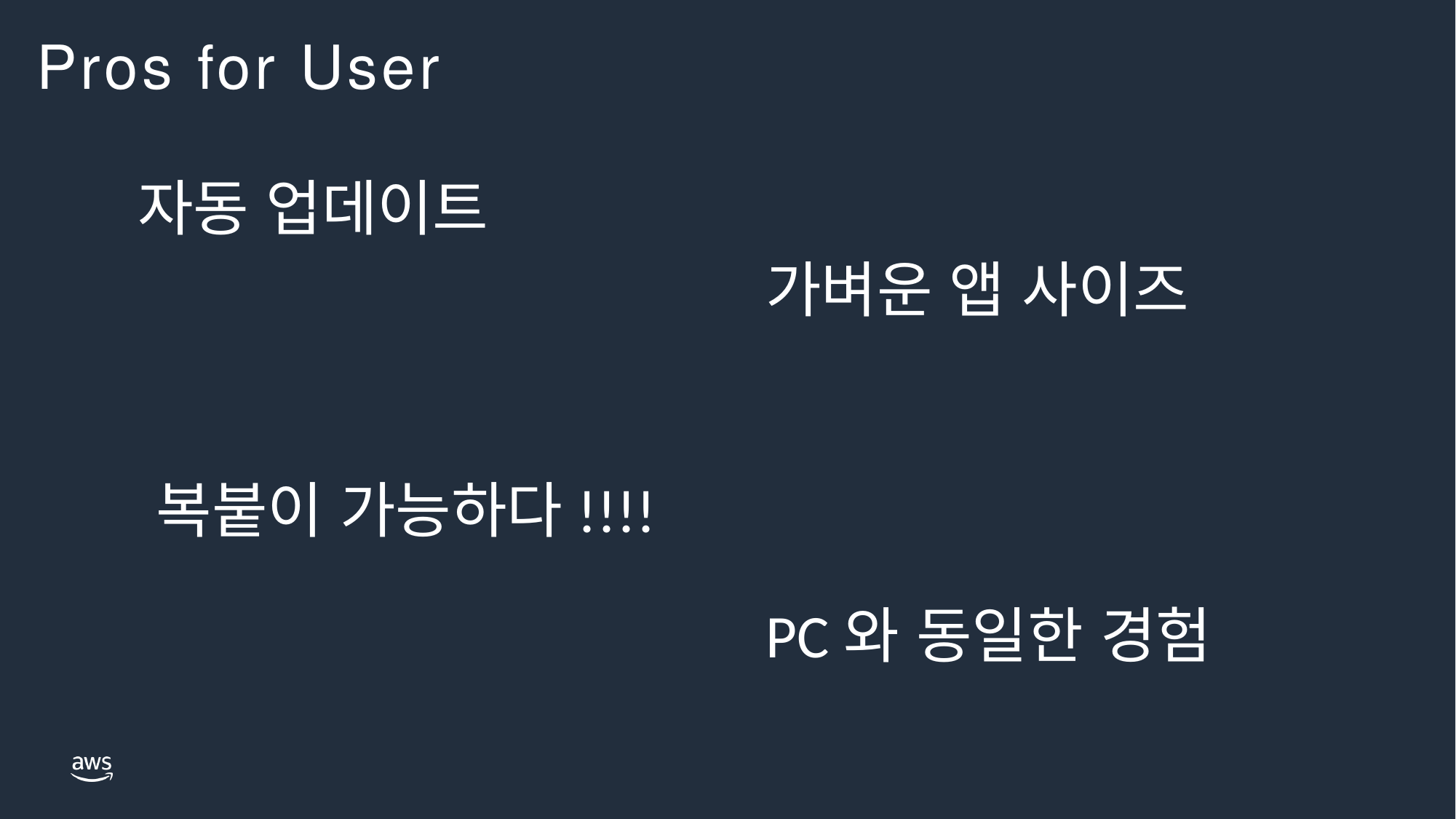

# Pros for User
자동 업데이트
가벼운 앱 사이즈
복붙이 가능하다!!!!
PC와 동일한 경험